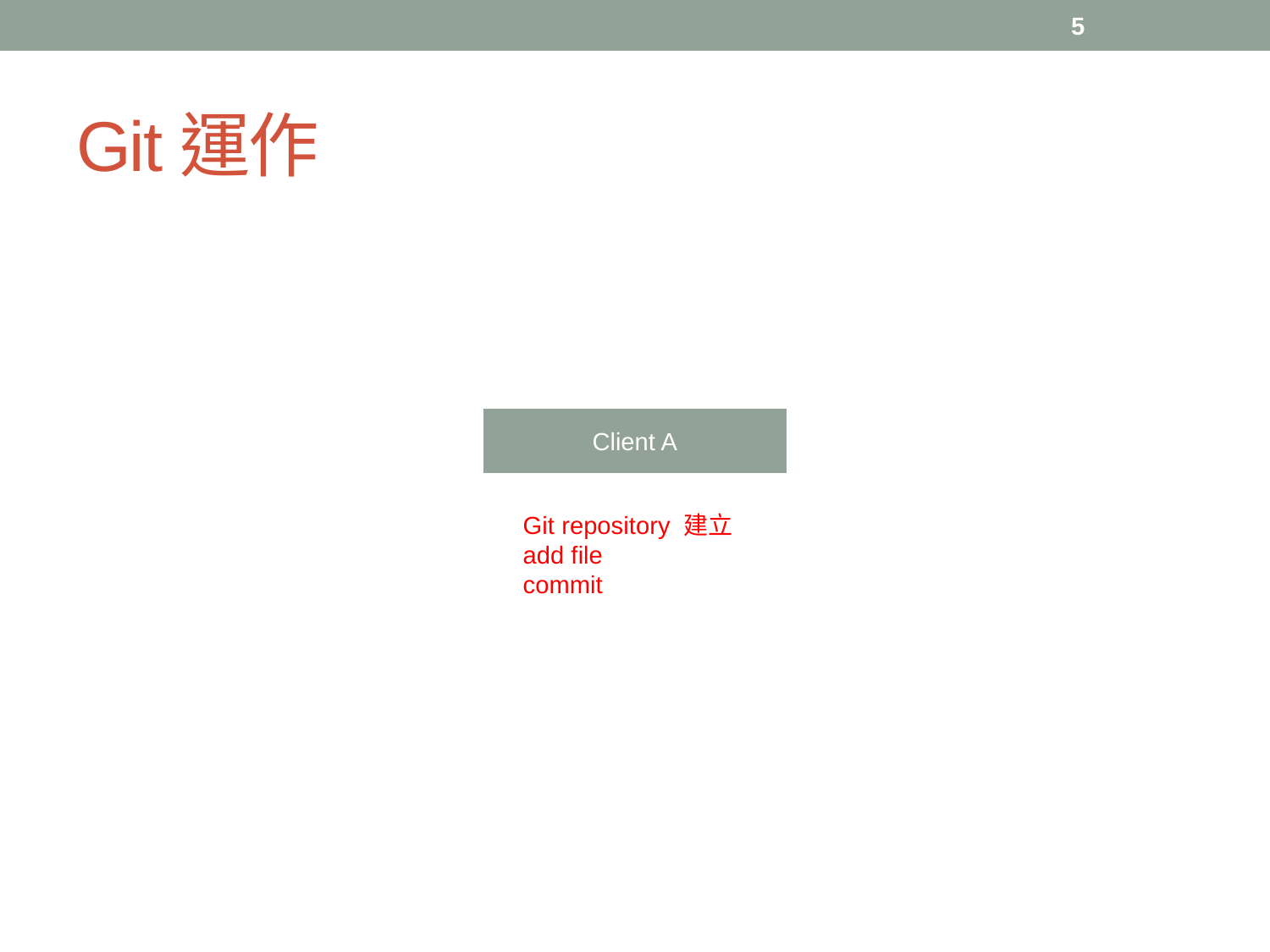

5
# Git運作
Client A
Git repository 建立
add file
commit